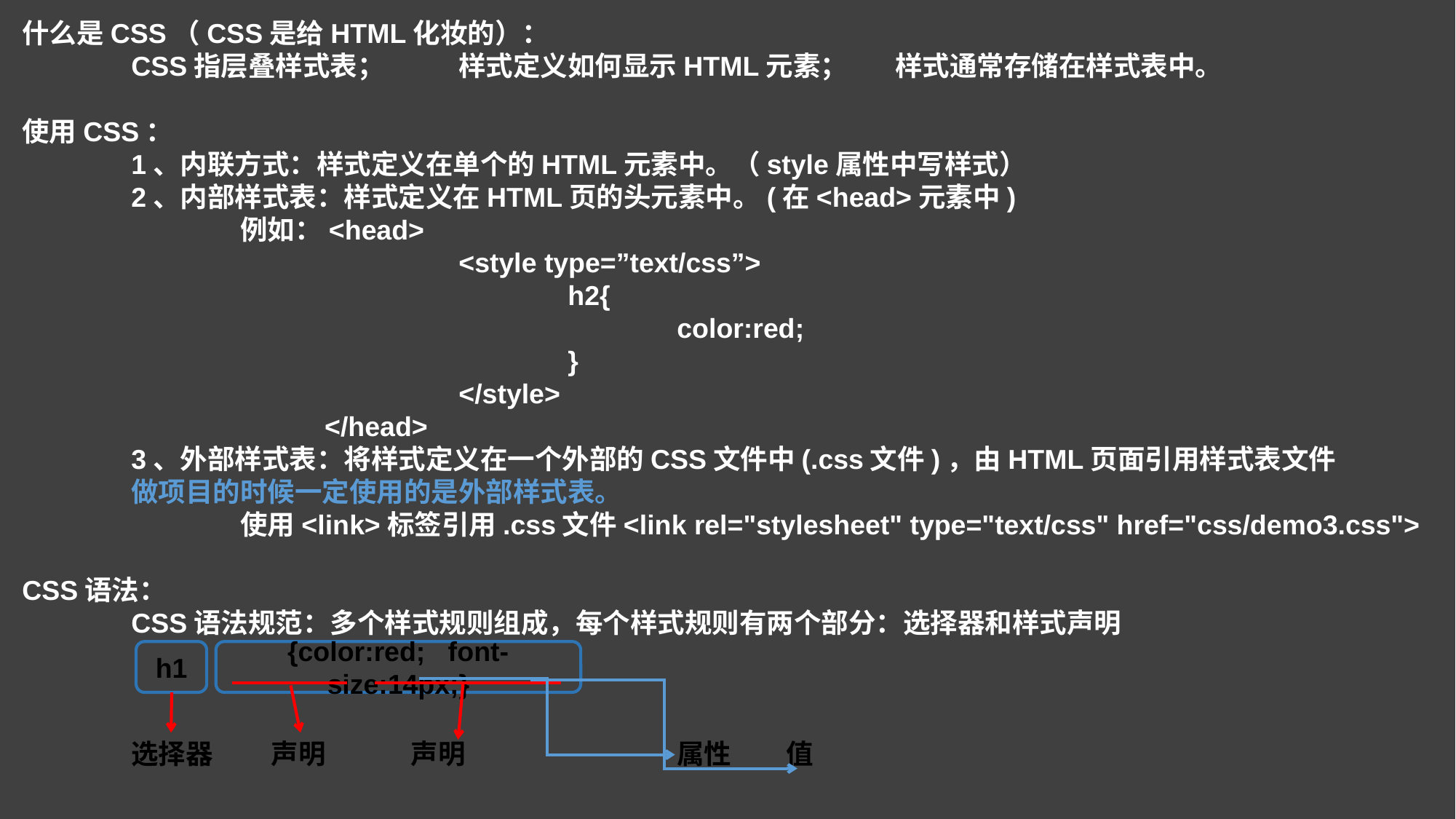

什么是CSS（CSS是给HTML化妆的）：
	CSS指层叠样式表；	样式定义如何显示HTML元素；	样式通常存储在样式表中。

使用CSS：
	1、内联方式：样式定义在单个的HTML元素中。（style属性中写样式）
	2、内部样式表：样式定义在HTML页的头元素中。(在<head>元素中)
		例如：<head>
				<style type=”text/css”>
					h2{
						color:red;
					}
				</style>
		           </head>
	3、外部样式表：将样式定义在一个外部的CSS文件中(.css文件)，由HTML页面引用样式表文件
	做项目的时候一定使用的是外部样式表。
		使用<link>标签引用.css文件<link rel="stylesheet" type="text/css" href="css/demo3.css">

CSS语法：
	CSS语法规范：多个样式规则组成，每个样式规则有两个部分：选择器和样式声明

	选择器	     声明	          声明		属性	值
h1
{color:red;   font-size:14px;}